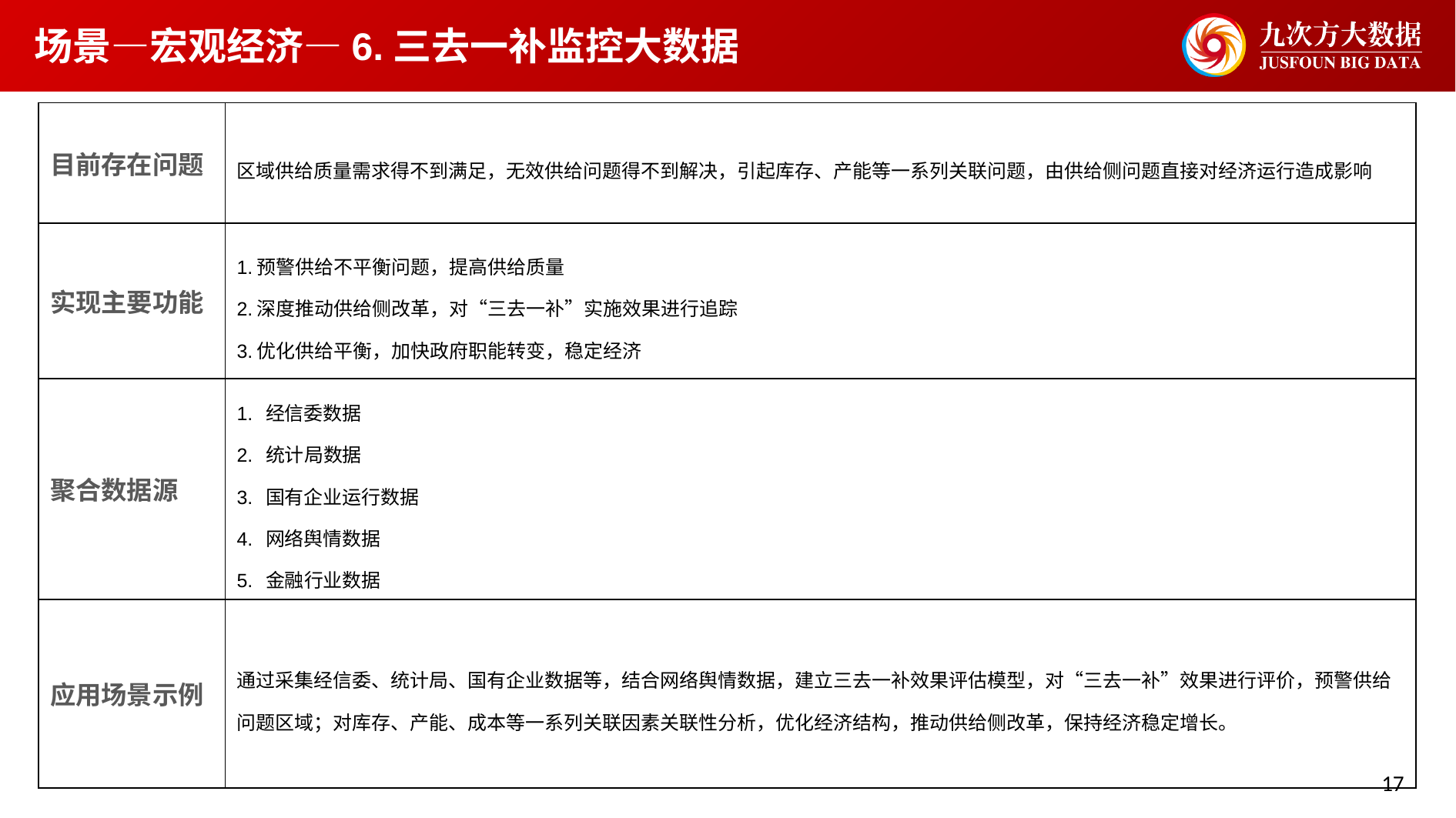

场景—宏观经济—6.三去一补监控大数据
| 目前存在问题 | 区域供给质量需求得不到满足，无效供给问题得不到解决，引起库存、产能等一系列关联问题，由供给侧问题直接对经济运行造成影响 |
| --- | --- |
| 实现主要功能 | 1.预警供给不平衡问题，提高供给质量 2.深度推动供给侧改革，对“三去一补”实施效果进行追踪 3.优化供给平衡，加快政府职能转变，稳定经济 |
| 聚合数据源 | 经信委数据 统计局数据 国有企业运行数据 网络舆情数据 金融行业数据 |
| 应用场景示例 | 通过采集经信委、统计局、国有企业数据等，结合网络舆情数据，建立三去一补效果评估模型，对“三去一补”效果进行评价，预警供给问题区域；对库存、产能、成本等一系列关联因素关联性分析，优化经济结构，推动供给侧改革，保持经济稳定增长。 |
17